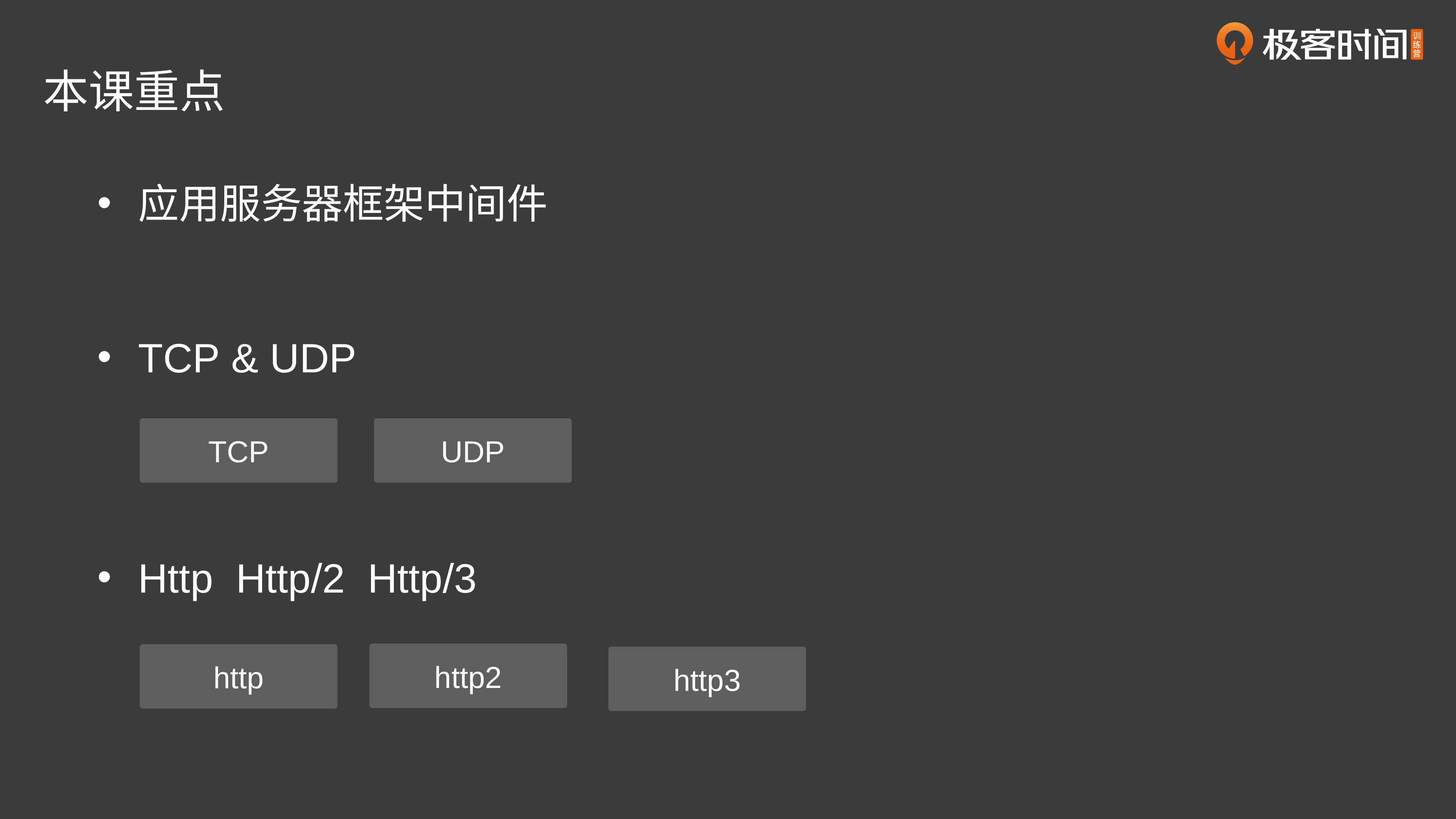

本课重点
应用服务器框架中间件
TCP & UDP
TCP
UDP
Http  Http/2  Http/3
http2
http
http3